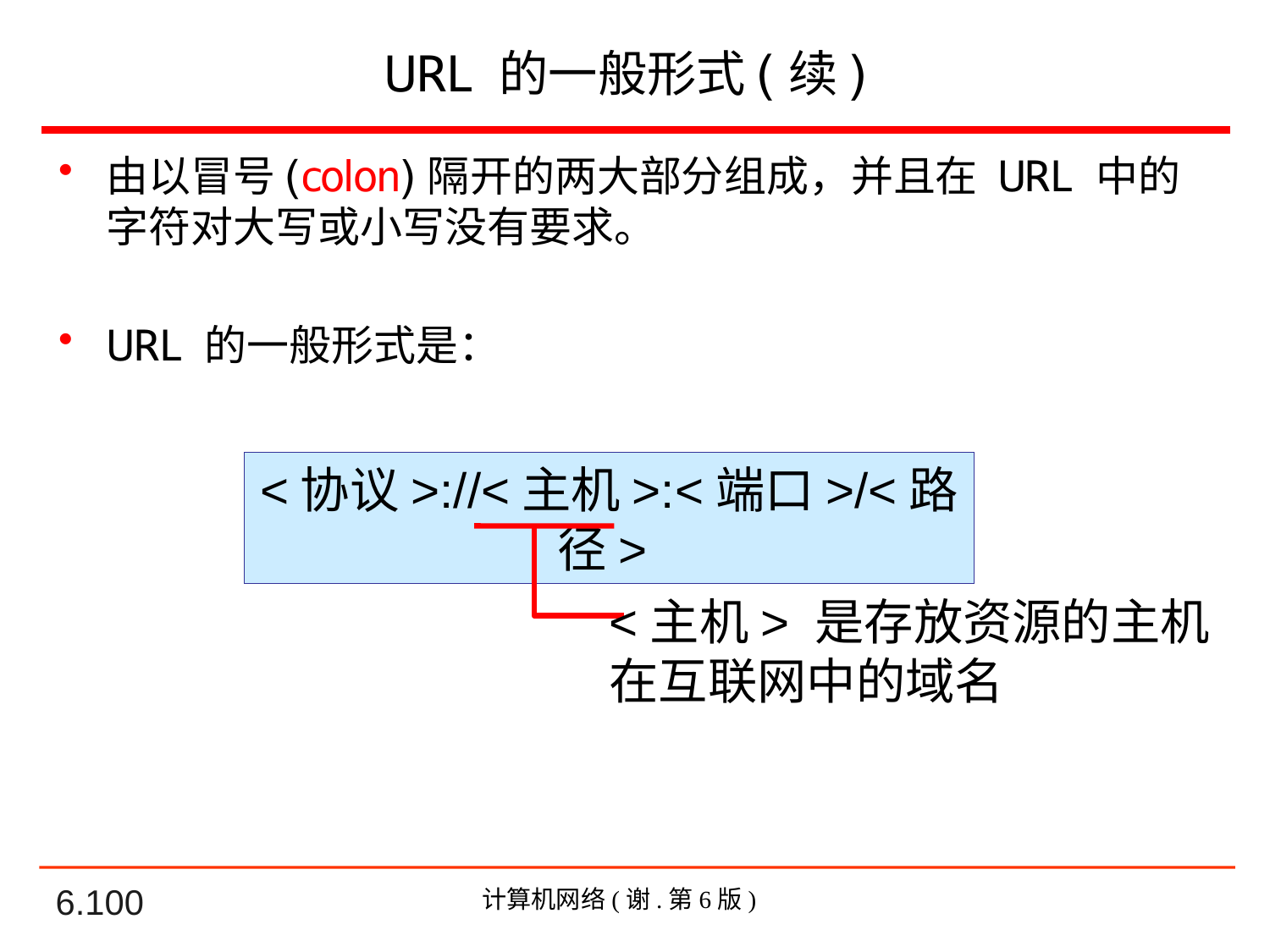

# URL 的一般形式(续)
由以冒号(colon)隔开的两大部分组成，并且在 URL 中的字符对大写或小写没有要求。

URL 的一般形式是：
<协议>://<主机>:<端口>/<路径>

<主机> 是存放资源的主机
在互联网中的域名